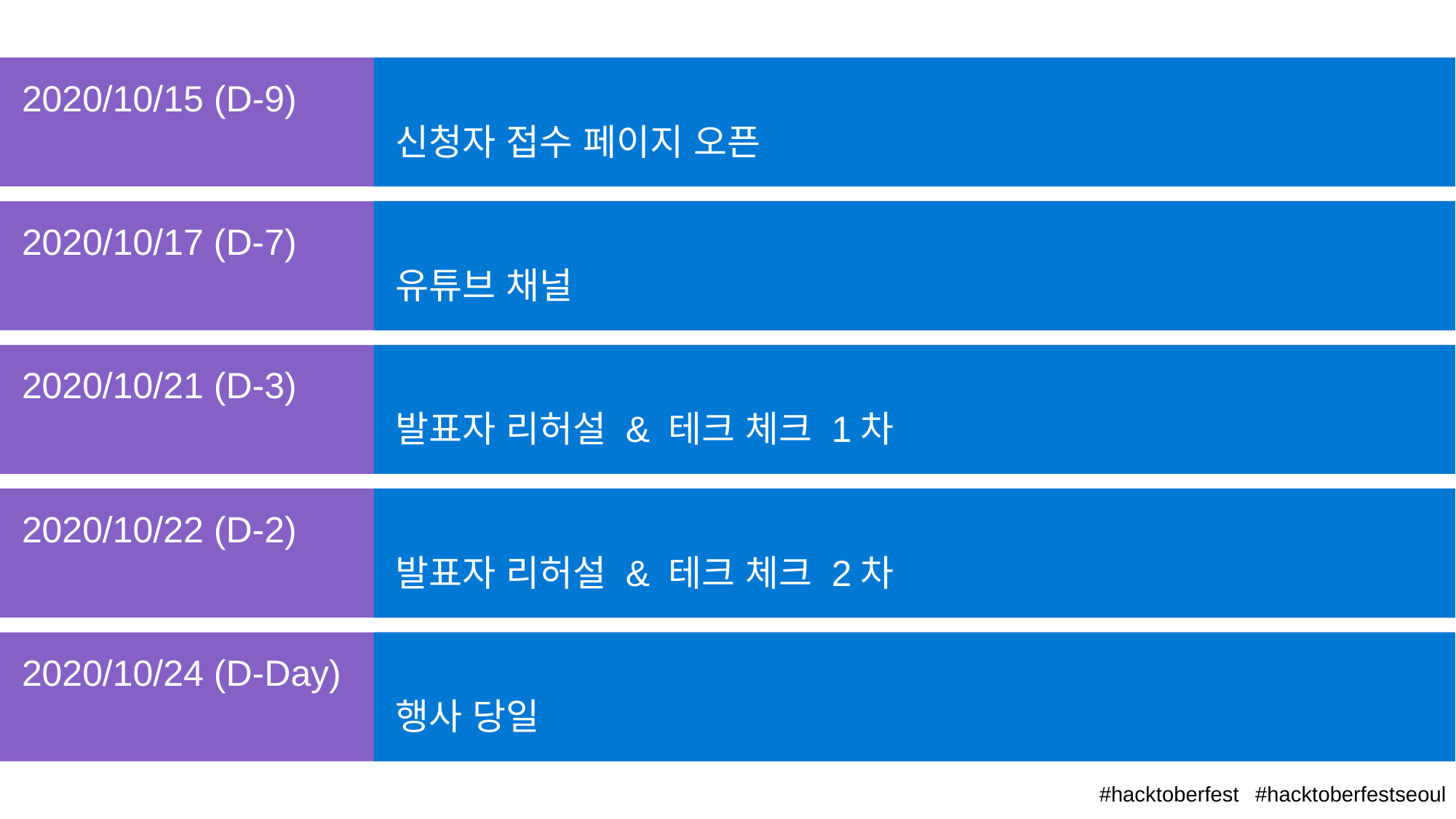

2020/10/15 (D-9)

신청자 접수 페이지 오픈
2020/10/17 (D-7)

유튜브 채널
2020/10/21 (D-3)

발표자 리허설 & 테크 체크 1차
2020/10/22 (D-2)

발표자 리허설 & 테크 체크 2차
2020/10/24 (D-Day)

행사 당일